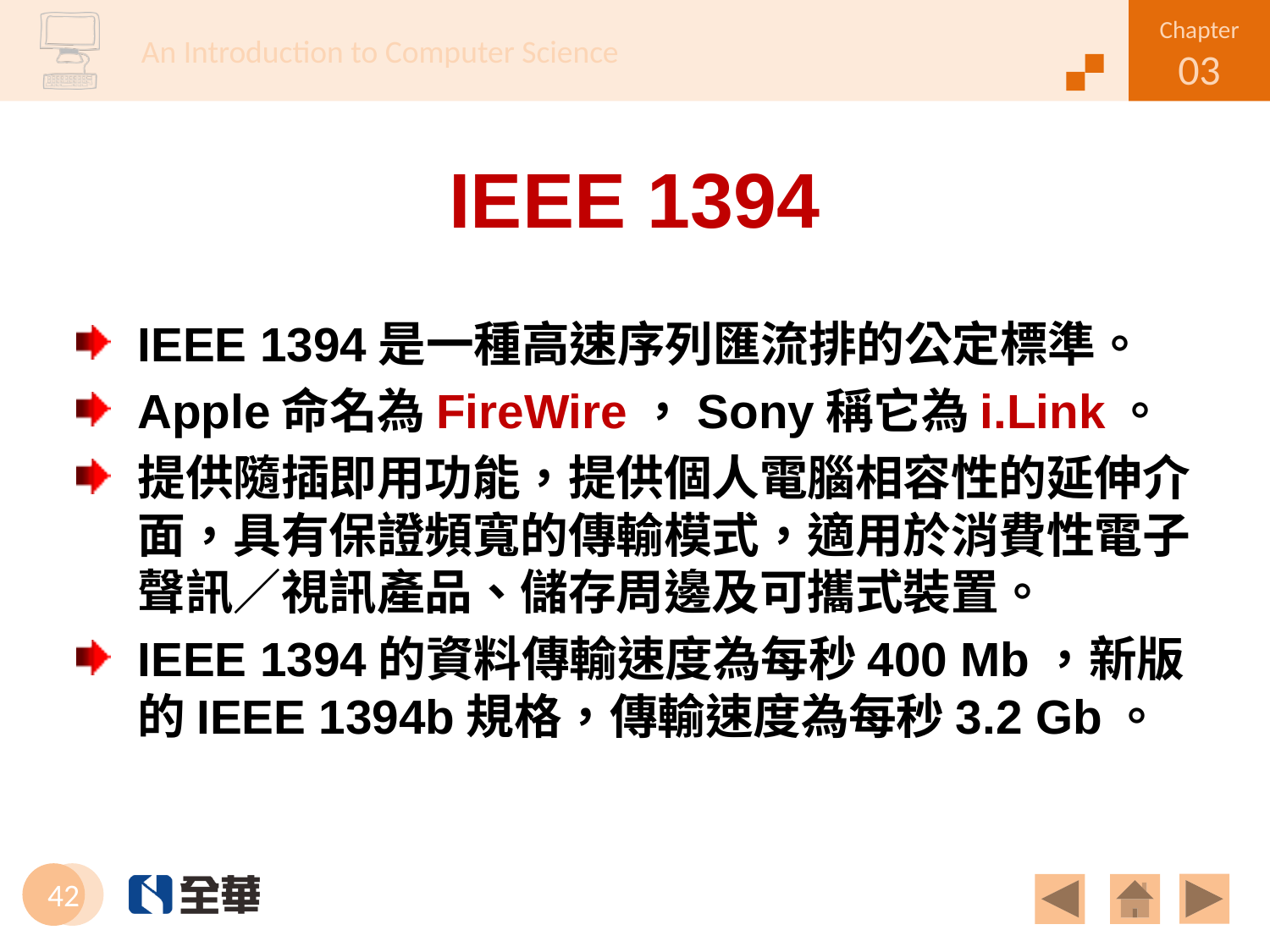

# IEEE 1394
IEEE 1394是一種高速序列匯流排的公定標準。
Apple命名為FireWire，Sony稱它為i.Link。
提供隨插即用功能，提供個人電腦相容性的延伸介面，具有保證頻寬的傳輸模式，適用於消費性電子聲訊／視訊產品、儲存周邊及可攜式裝置。
IEEE 1394的資料傳輸速度為每秒400 Mb，新版的IEEE 1394b規格，傳輸速度為每秒3.2 Gb。